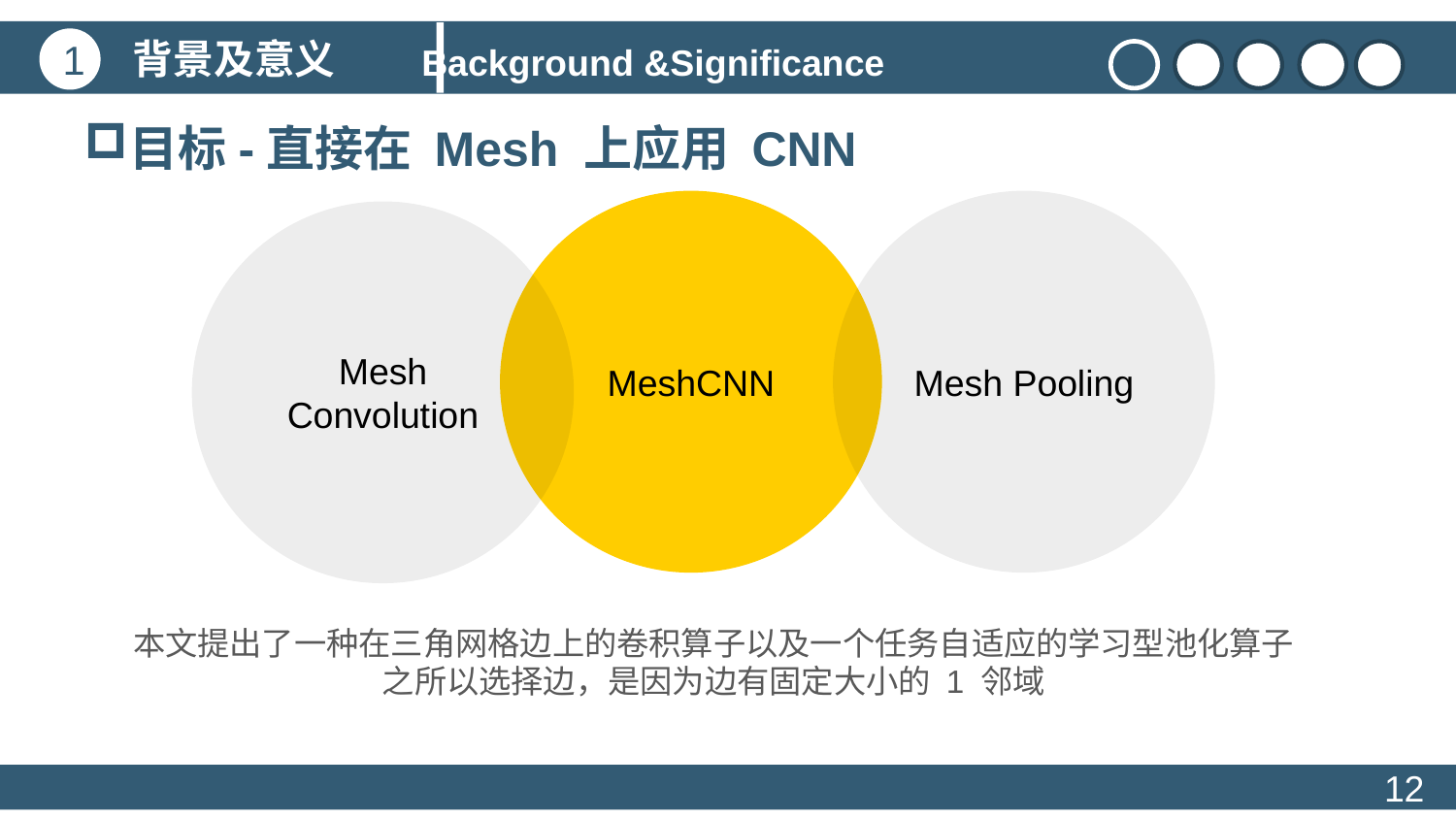

背景及意义
1
Background &Significance
目标-直接在 Mesh 上应用 CNN
MeshCNN
Mesh Pooling
Mesh Convolution
本文提出了一种在三角网格边上的卷积算子以及一个任务自适应的学习型池化算子
之所以选择边，是因为边有固定大小的 1 邻域
12